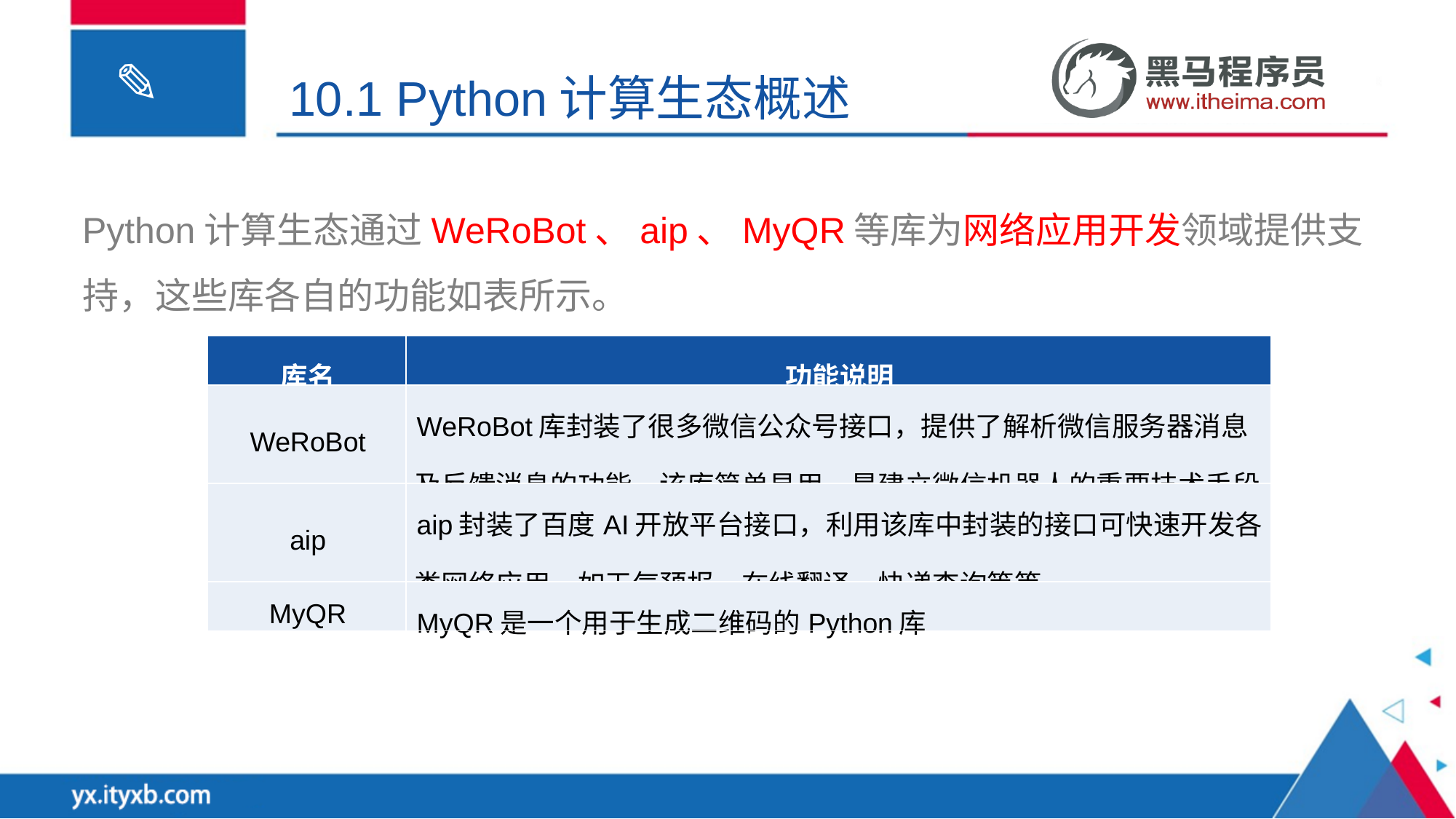

10.1 Python计算生态概述
Python计算生态通过WeRoBot、aip、MyQR等库为网络应用开发领域提供支持，这些库各自的功能如表所示。
| 库名 | 功能说明 |
| --- | --- |
| WeRoBot | WeRoBot库封装了很多微信公众号接口，提供了解析微信服务器消息及反馈消息的功能，该库简单易用，是建立微信机器人的重要技术手段 |
| aip | aip封装了百度AI开放平台接口，利用该库中封装的接口可快速开发各类网络应用，如天气预报、在线翻译、快递查询等等 |
| MyQR | MyQR是一个用于生成二维码的Python库 |